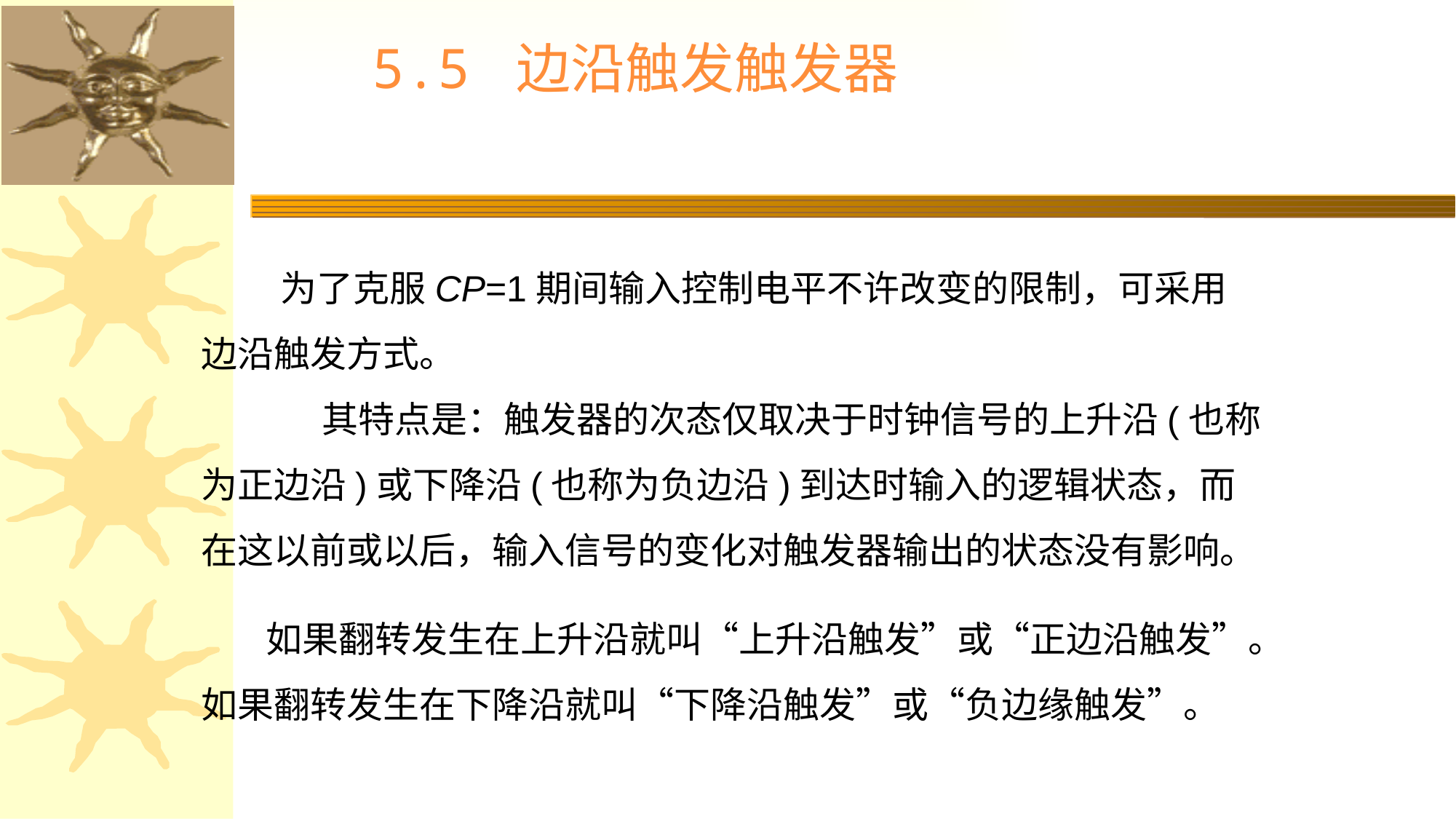

5.5 边沿触发触发器
为了克服CP=1期间输入控制电平不许改变的限制，可采用边沿触发方式。
    其特点是：触发器的次态仅取决于时钟信号的上升沿(也称为正边沿)或下降沿(也称为负边沿)到达时输入的逻辑状态，而在这以前或以后，输入信号的变化对触发器输出的状态没有影响。
如果翻转发生在上升沿就叫“上升沿触发”或“正边沿触发”。如果翻转发生在下降沿就叫“下降沿触发”或“负边缘触发”。